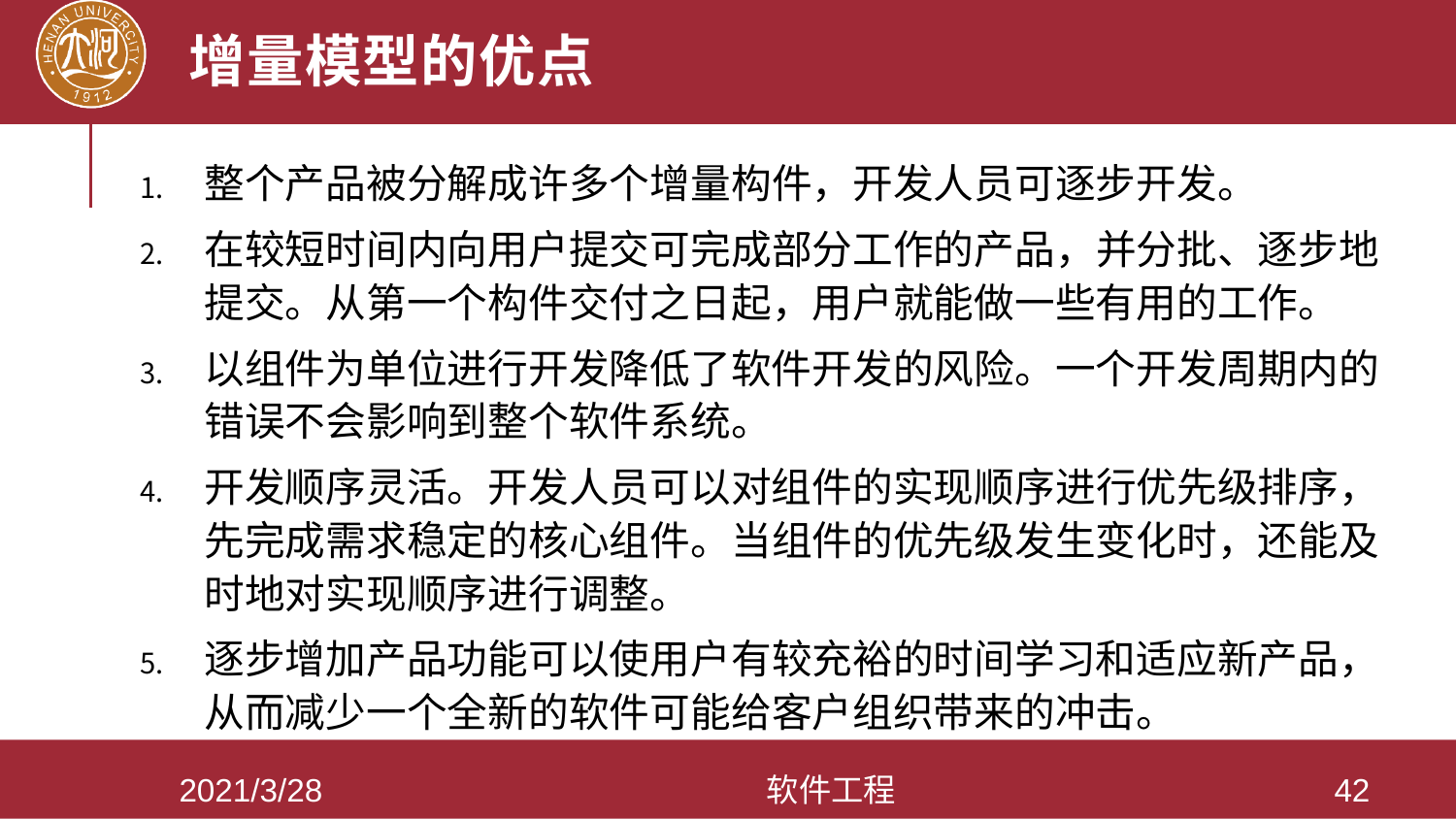

# 增量模型的优点
整个产品被分解成许多个增量构件，开发人员可逐步开发。
在较短时间内向用户提交可完成部分工作的产品，并分批、逐步地提交。从第一个构件交付之日起，用户就能做一些有用的工作。
以组件为单位进行开发降低了软件开发的风险。一个开发周期内的错误不会影响到整个软件系统。
开发顺序灵活。开发人员可以对组件的实现顺序进行优先级排序，先完成需求稳定的核心组件。当组件的优先级发生变化时，还能及时地对实现顺序进行调整。
逐步增加产品功能可以使用户有较充裕的时间学习和适应新产品，从而减少一个全新的软件可能给客户组织带来的冲击。
2021/3/28
软件工程
42